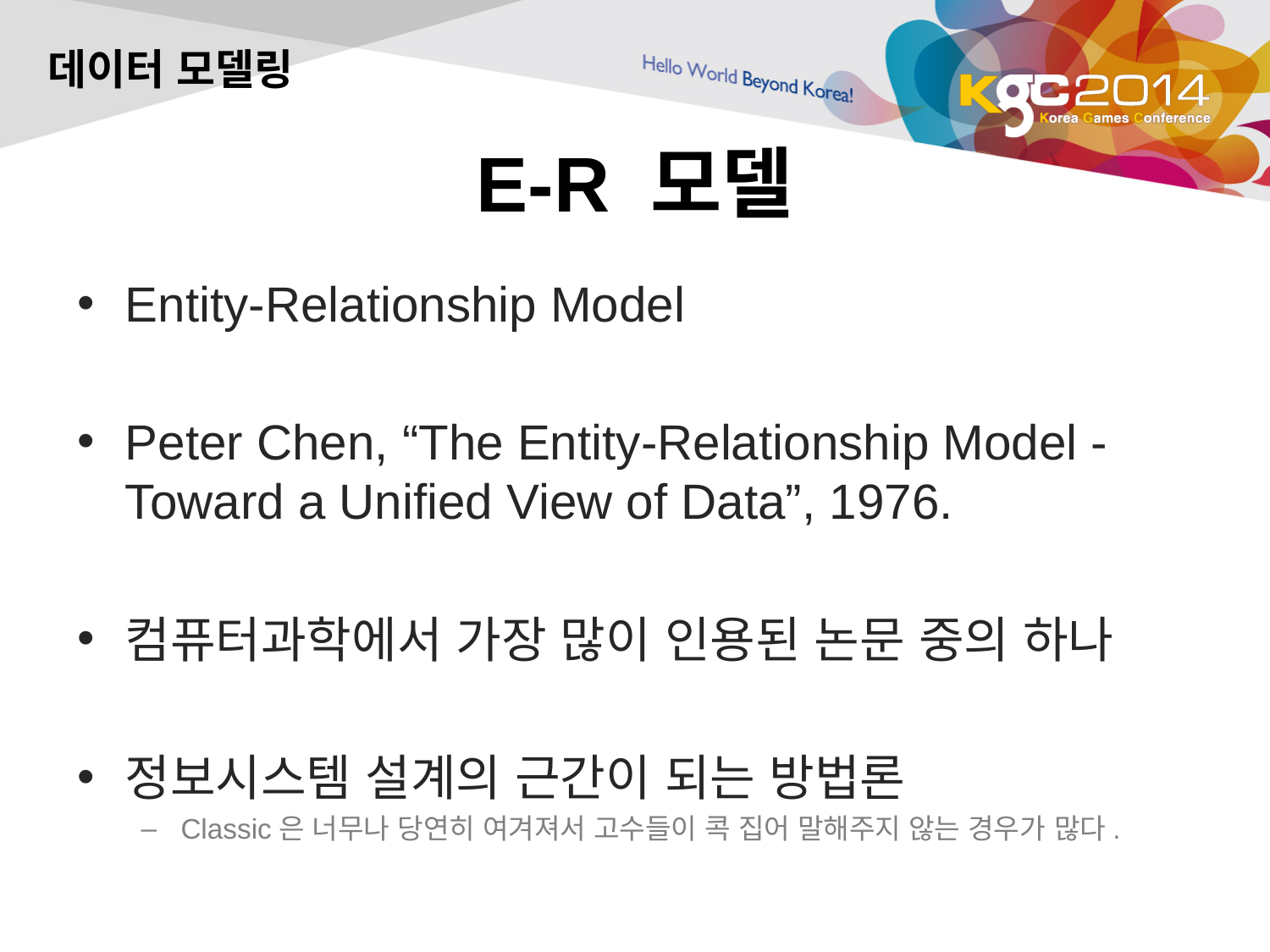

데이터 모델링
# E-R 모델
Entity-Relationship Model

Peter Chen, “The Entity-Relationship Model - Toward a Unified View of Data”, 1976.

컴퓨터과학에서 가장 많이 인용된 논문 중의 하나

정보시스템 설계의 근간이 되는 방법론
Classic은 너무나 당연히 여겨져서 고수들이 콕 집어 말해주지 않는 경우가 많다.